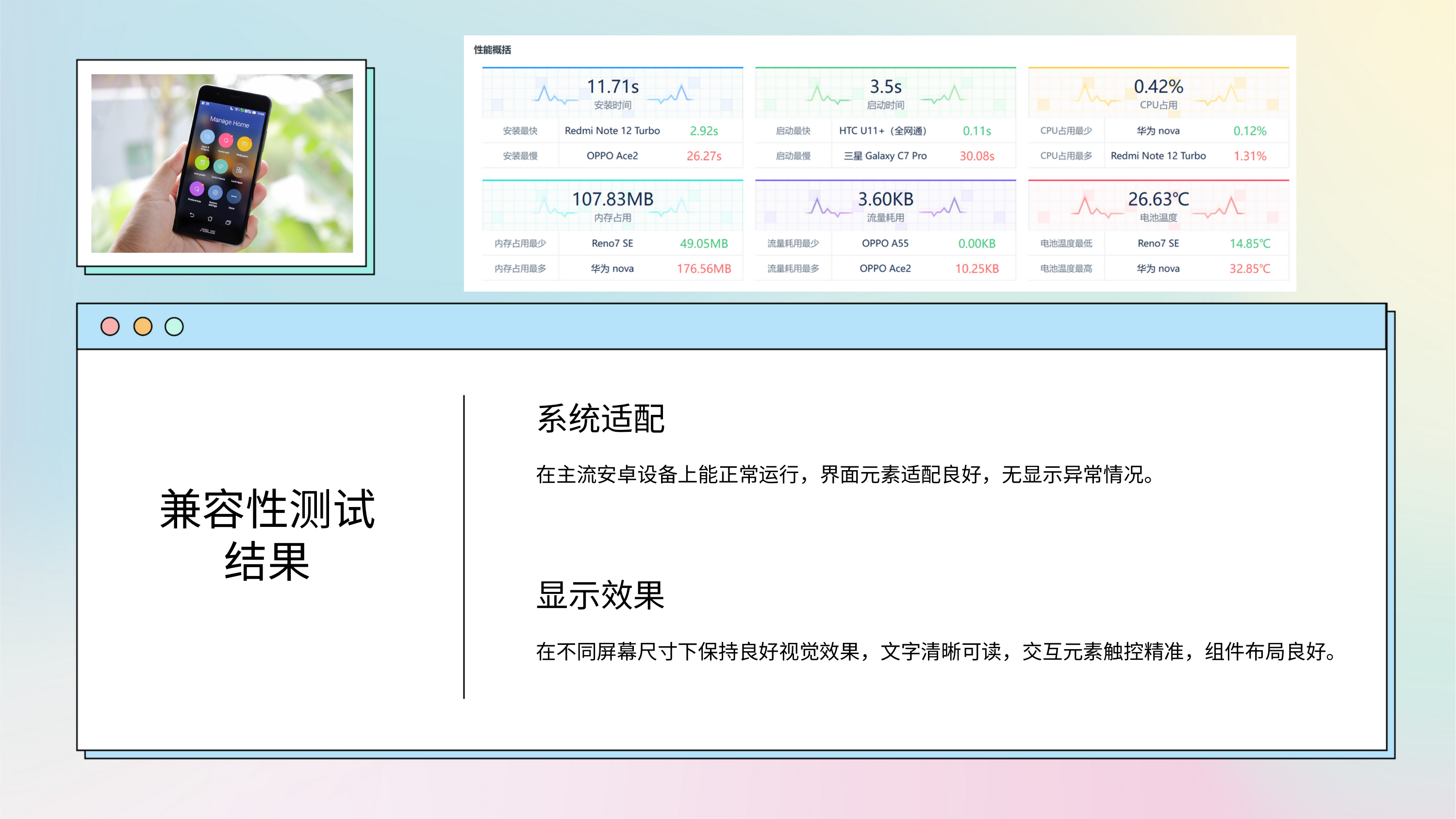

系统适配
在主流安卓设备上能正常运行，界面元素适配良好，无显示异常情况。
兼容性测试结果
显示效果
在不同屏幕尺寸下保持良好视觉效果，文字清晰可读，交互元素触控精准，组件布局良好。